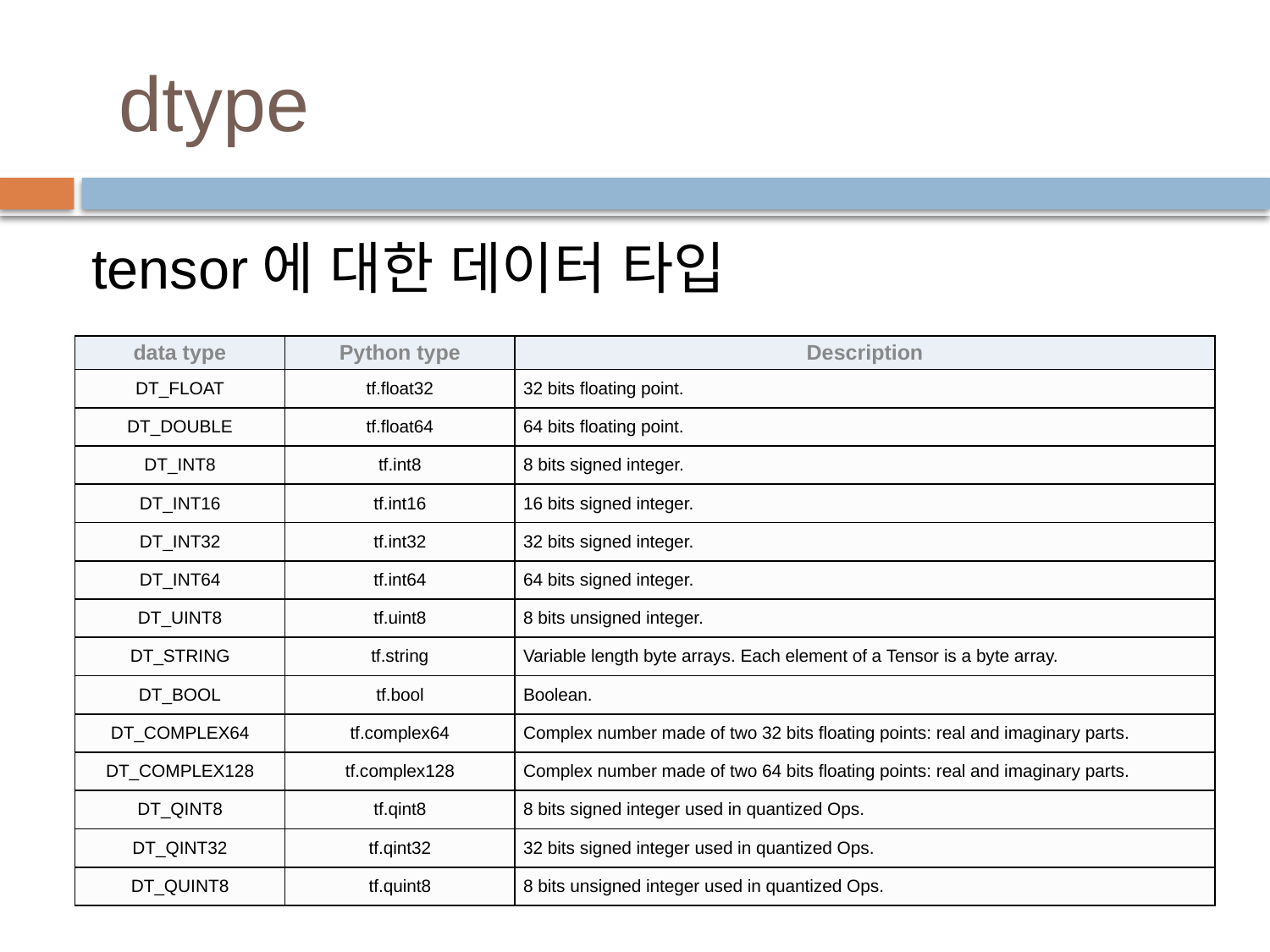

# dtype
 tensor에 대한 데이터 타입
| data type | Python type | Description |
| --- | --- | --- |
| DT\_FLOAT | tf.float32 | 32 bits floating point. |
| DT\_DOUBLE | tf.float64 | 64 bits floating point. |
| DT\_INT8 | tf.int8 | 8 bits signed integer. |
| DT\_INT16 | tf.int16 | 16 bits signed integer. |
| DT\_INT32 | tf.int32 | 32 bits signed integer. |
| DT\_INT64 | tf.int64 | 64 bits signed integer. |
| DT\_UINT8 | tf.uint8 | 8 bits unsigned integer. |
| DT\_STRING | tf.string | Variable length byte arrays. Each element of a Tensor is a byte array. |
| DT\_BOOL | tf.bool | Boolean. |
| DT\_COMPLEX64 | tf.complex64 | Complex number made of two 32 bits floating points: real and imaginary parts. |
| DT\_COMPLEX128 | tf.complex128 | Complex number made of two 64 bits floating points: real and imaginary parts. |
| DT\_QINT8 | tf.qint8 | 8 bits signed integer used in quantized Ops. |
| DT\_QINT32 | tf.qint32 | 32 bits signed integer used in quantized Ops. |
| DT\_QUINT8 | tf.quint8 | 8 bits unsigned integer used in quantized Ops. |